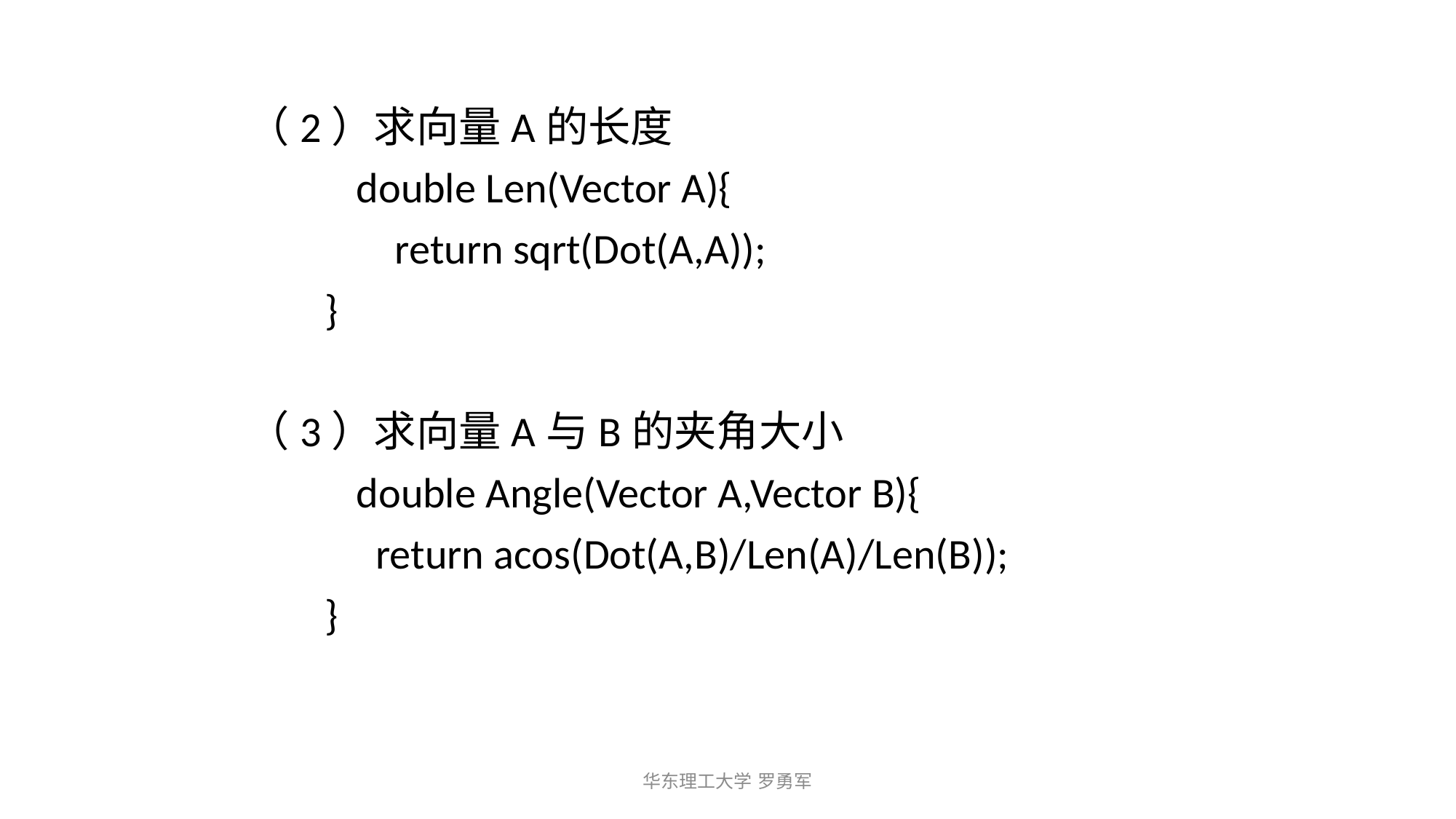

（2）求向量A的长度
	double Len(Vector A){
	    return sqrt(Dot(A,A));
        }

（3）求向量A与B的夹角大小
	double Angle(Vector A,Vector B){
	  return acos(Dot(A,B)/Len(A)/Len(B));
        }

华东理工大学 罗勇军